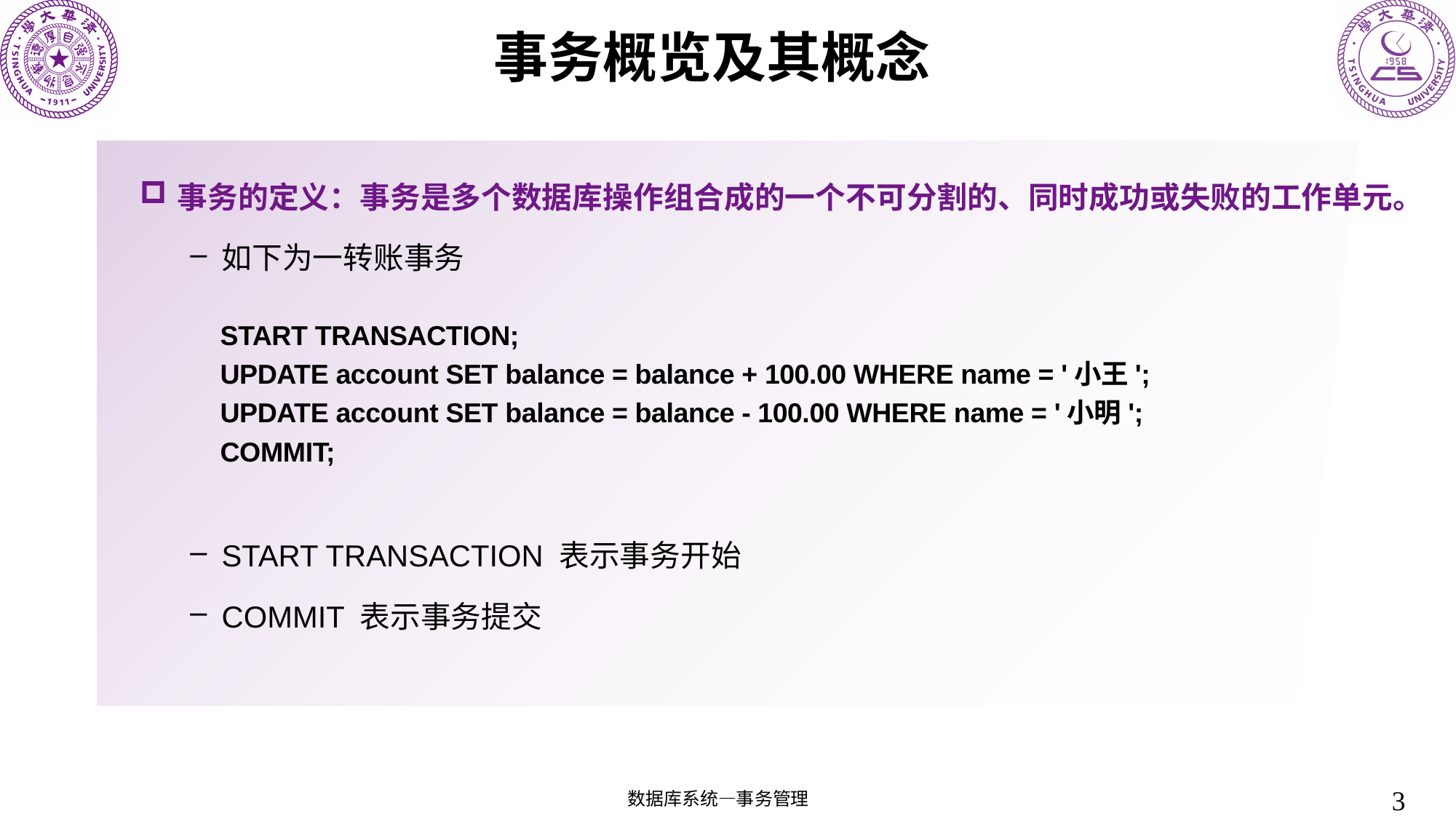

事务概览及其概念

事务的定义：事务是多个数据库操作组合成的一个不可分割的、同时成功或失败的工作单元。
如下为一转账事务

START TRANSACTION 表示事务开始
COMMIT 表示事务提交
START TRANSACTION;
UPDATE account SET balance = balance + 100.00 WHERE name = '小王';
UPDATE account SET balance = balance - 100.00 WHERE name = '小明';
COMMIT;
3
数据库系统—事务管理